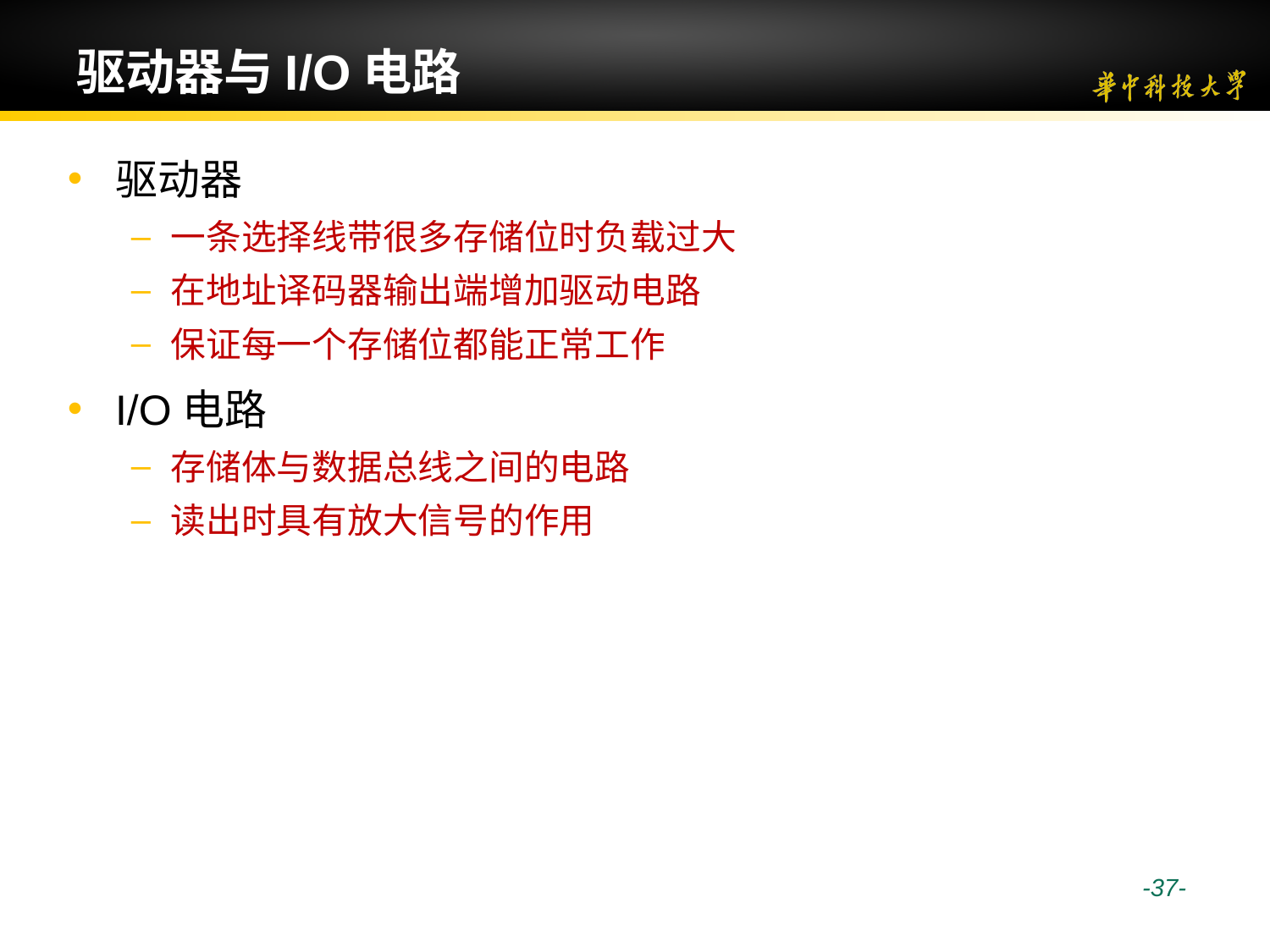

# 驱动器与I/O电路
驱动器
一条选择线带很多存储位时负载过大
在地址译码器输出端增加驱动电路
保证每一个存储位都能正常工作
I/O电路
存储体与数据总线之间的电路
读出时具有放大信号的作用

 -37-